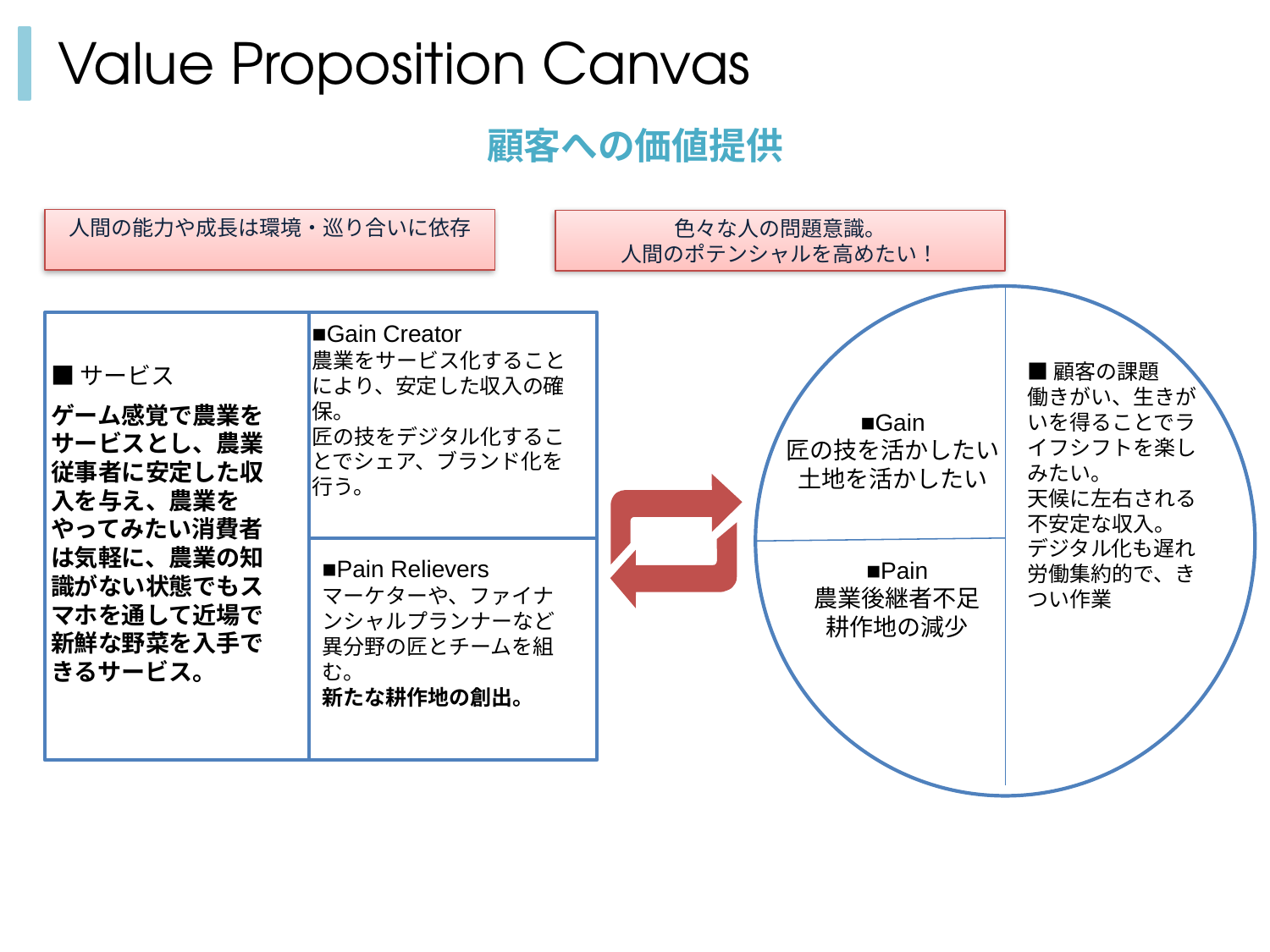

# Value Proposition Canvas
顧客への価値提供
人間の能力や成長は環境・巡り合いに依存

色々な人の問題意識。
人間のポテンシャルを高めたい！

■Gain Creator
農業をサービス化することにより、安定した収入の確保。
匠の技をデジタル化することでシェア、ブランド化を行う。
■顧客の課題
働きがい、生きがいを得ることでライフシフトを楽しみたい。
天候に左右される不安定な収入。
デジタル化も遅れ労働集約的で、きつい作業
■サービス

ゲーム感覚で農業をサービスとし、農業従事者に安定した収入を与え、農業をやってみたい消費者は気軽に、農業の知識がない状態でもスマホを通して近場で新鮮な野菜を入手できるサービス。

■Gain
匠の技を活かしたい
土地を活かしたい

■Pain
農業後継者不足
耕作地の減少

■Pain Relievers
マーケターや、ファイナンシャルプランナーなど異分野の匠とチームを組む。
新たな耕作地の創出。